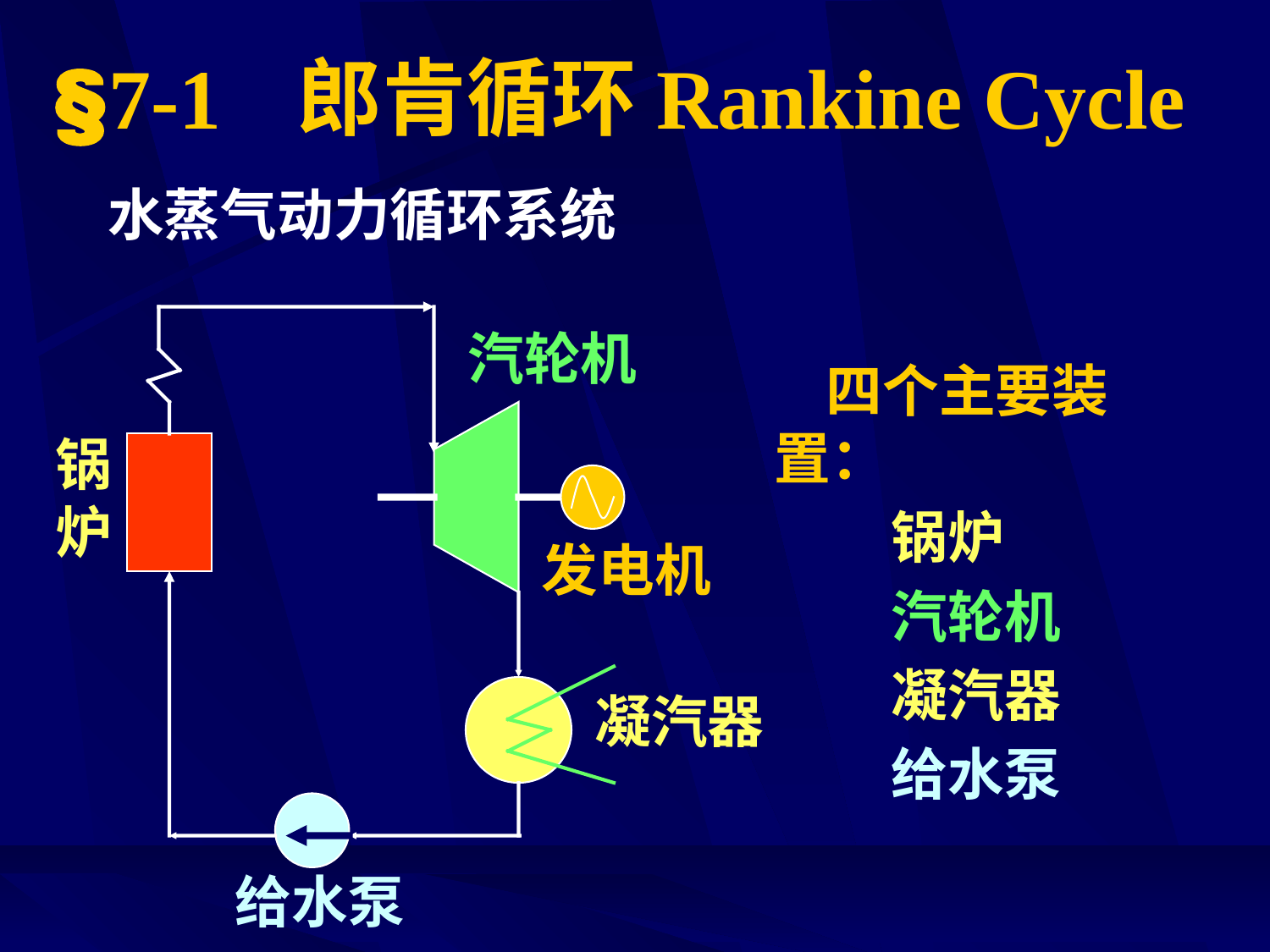

# §7-1  郎肯循环Rankine Cycle
水蒸气动力循环系统

汽轮机

   四个主要装置：
        锅炉
        汽轮机
        凝汽器
        给水泵

锅
炉

发电机

凝汽器

给水泵